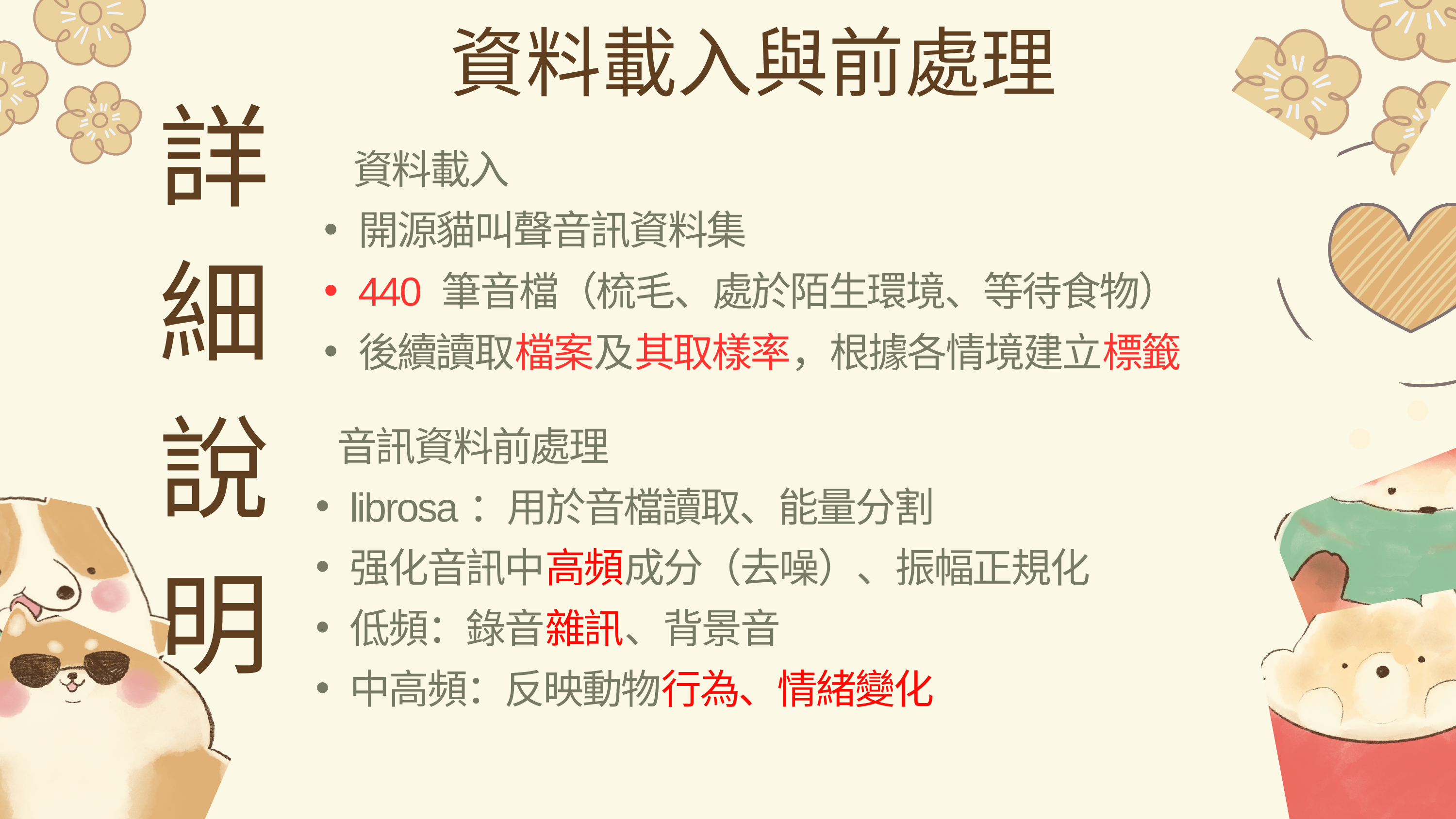

資料載入與前處理
詳細說明
       資料載入
開源貓叫聲音訊資料集
440 筆音檔（梳毛、處於陌生環境、等待食物）
後續讀取檔案及其取樣率，根據各情境建立標籤

      音訊資料前處理
librosa：用於音檔讀取、能量分割
强化音訊中高頻成分（去噪）、振幅正規化
低頻：錄音雜訊、背景音
中高頻：反映動物行為、情緒變化

16